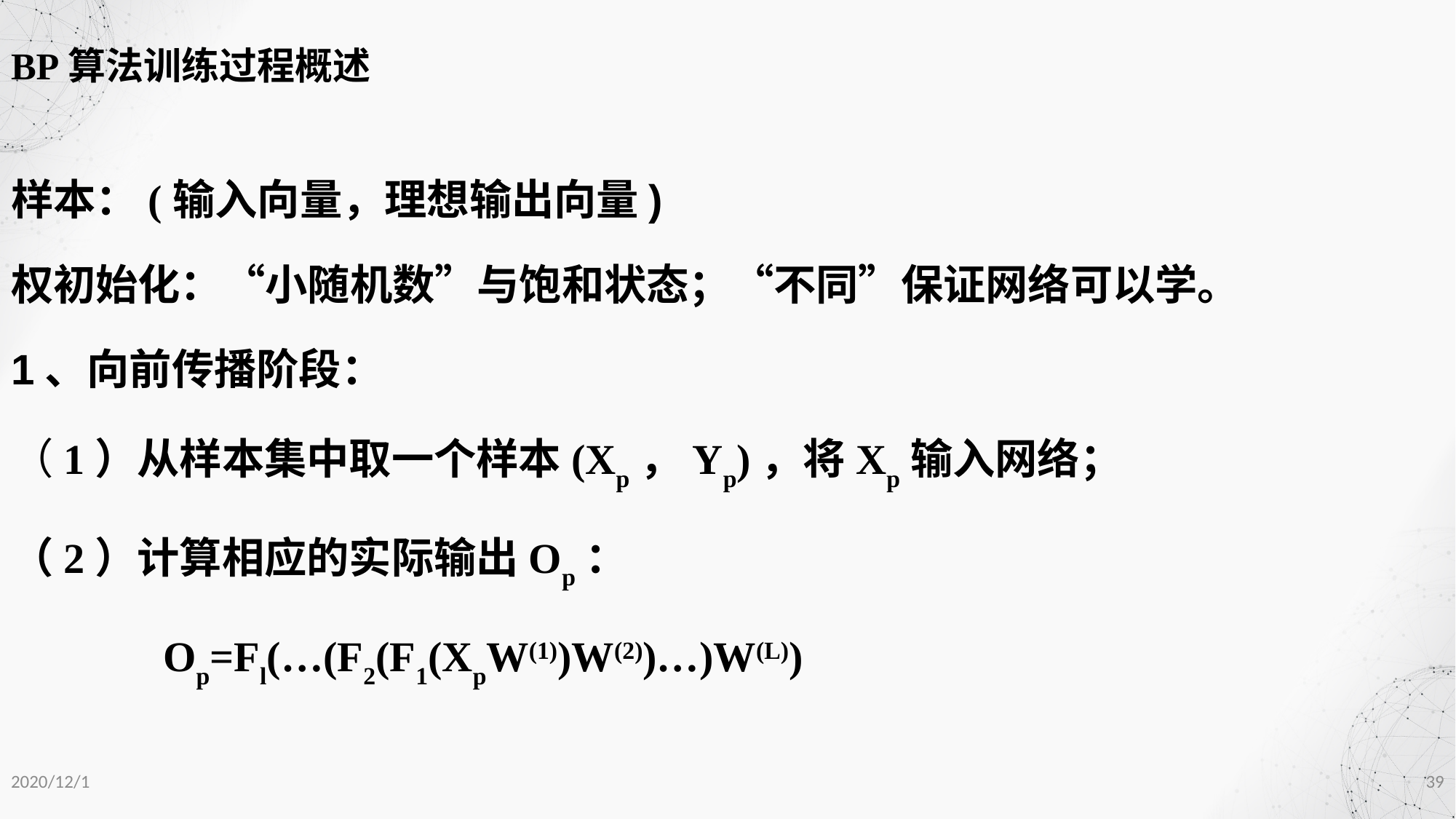

BP算法训练过程概述
样本：(输入向量，理想输出向量)
权初始化：“小随机数”与饱和状态；“不同”保证网络可以学。
1、向前传播阶段：
（1）从样本集中取一个样本(Xp，Yp)，将Xp输入网络；
（2）计算相应的实际输出Op：
		Op=Fl(…(F2(F1(XpW(1))W(2))…)W(L))
2020/12/1
39